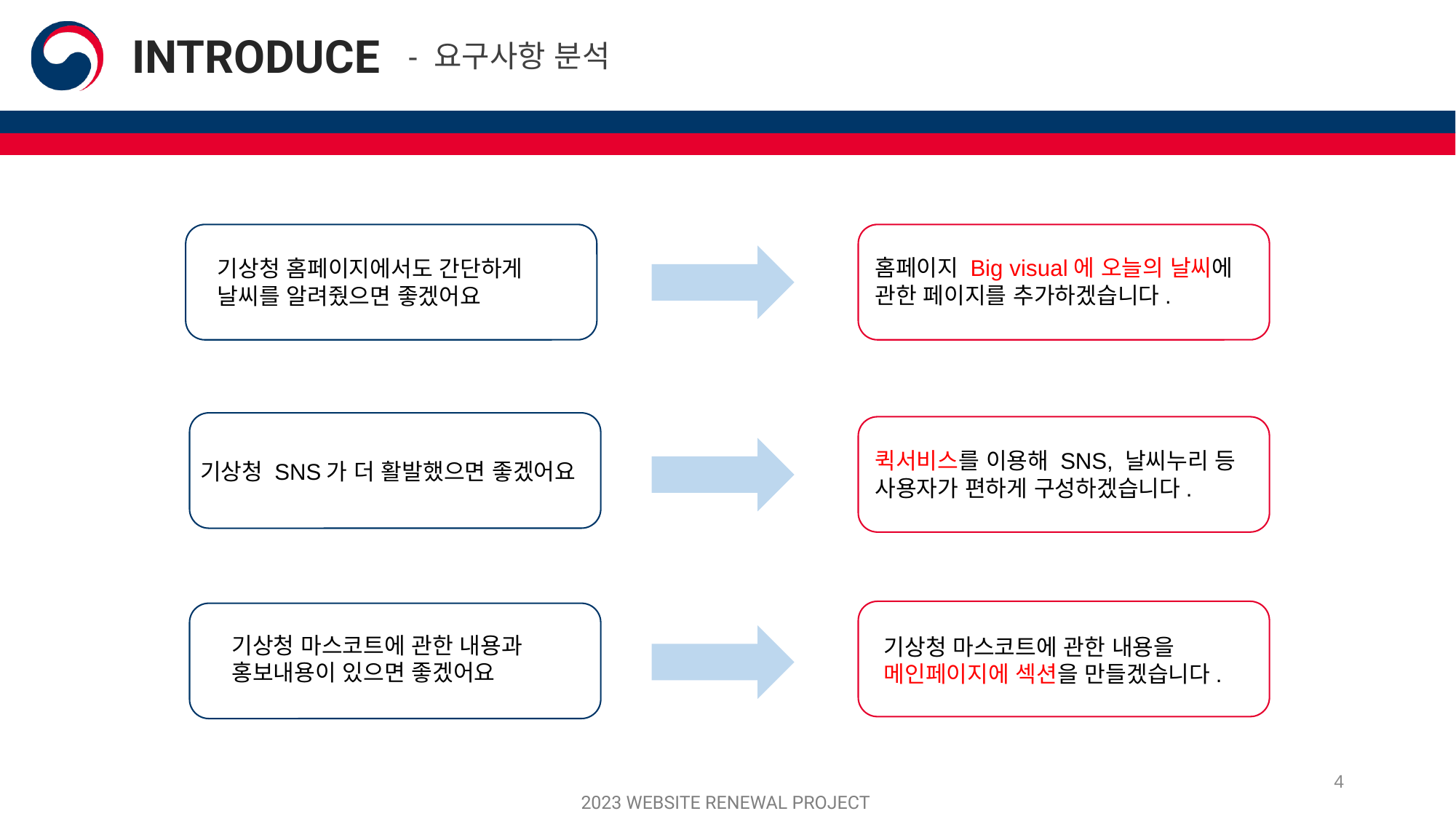

INTRODUCE
- 요구사항 분석

홈페이지 Big visual에 오늘의 날씨에 관한 페이지를 추가하겠습니다.
기상청 홈페이지에서도 간단하게 날씨를 알려줬으면 좋겠어요
퀵서비스를 이용해 SNS, 날씨누리 등 사용자가 편하게 구성하겠습니다.
기상청 SNS가 더 활발했으면 좋겠어요
기상청 마스코트에 관한 내용과
홍보내용이 있으면 좋겠어요
기상청 마스코트에 관한 내용을
메인페이지에 섹션을 만들겠습니다.
4